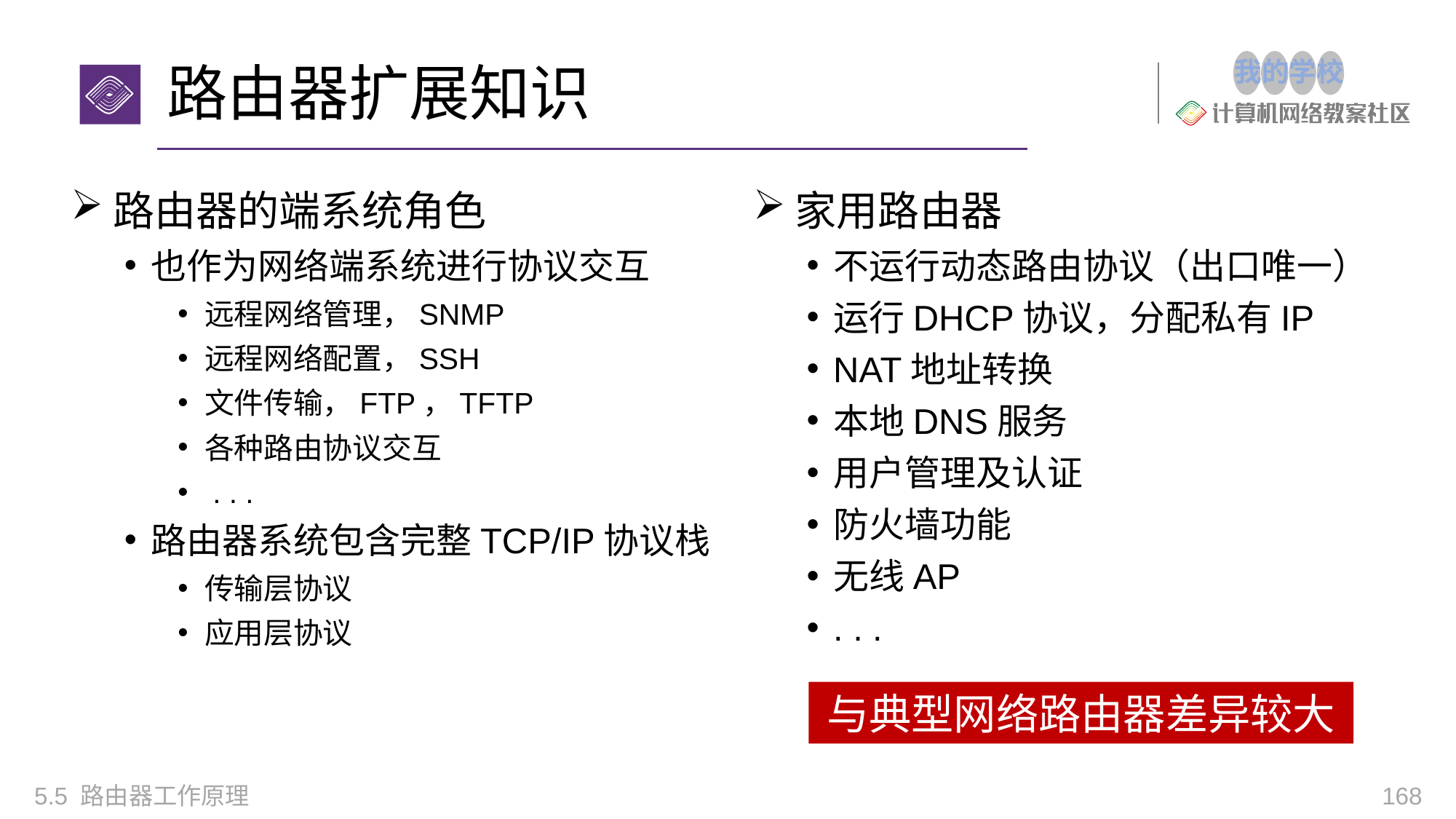

# 路由器扩展知识
路由器的端系统角色
也作为网络端系统进行协议交互
远程网络管理，SNMP
远程网络配置，SSH
文件传输，FTP，TFTP
各种路由协议交互
 . . .
路由器系统包含完整TCP/IP协议栈
传输层协议
应用层协议
家用路由器
不运行动态路由协议（出口唯一）
运行DHCP协议，分配私有IP
NAT地址转换
本地DNS服务
用户管理及认证
防火墙功能
无线AP
. . .

与典型网络路由器差异较大
5.5 路由器工作原理
168